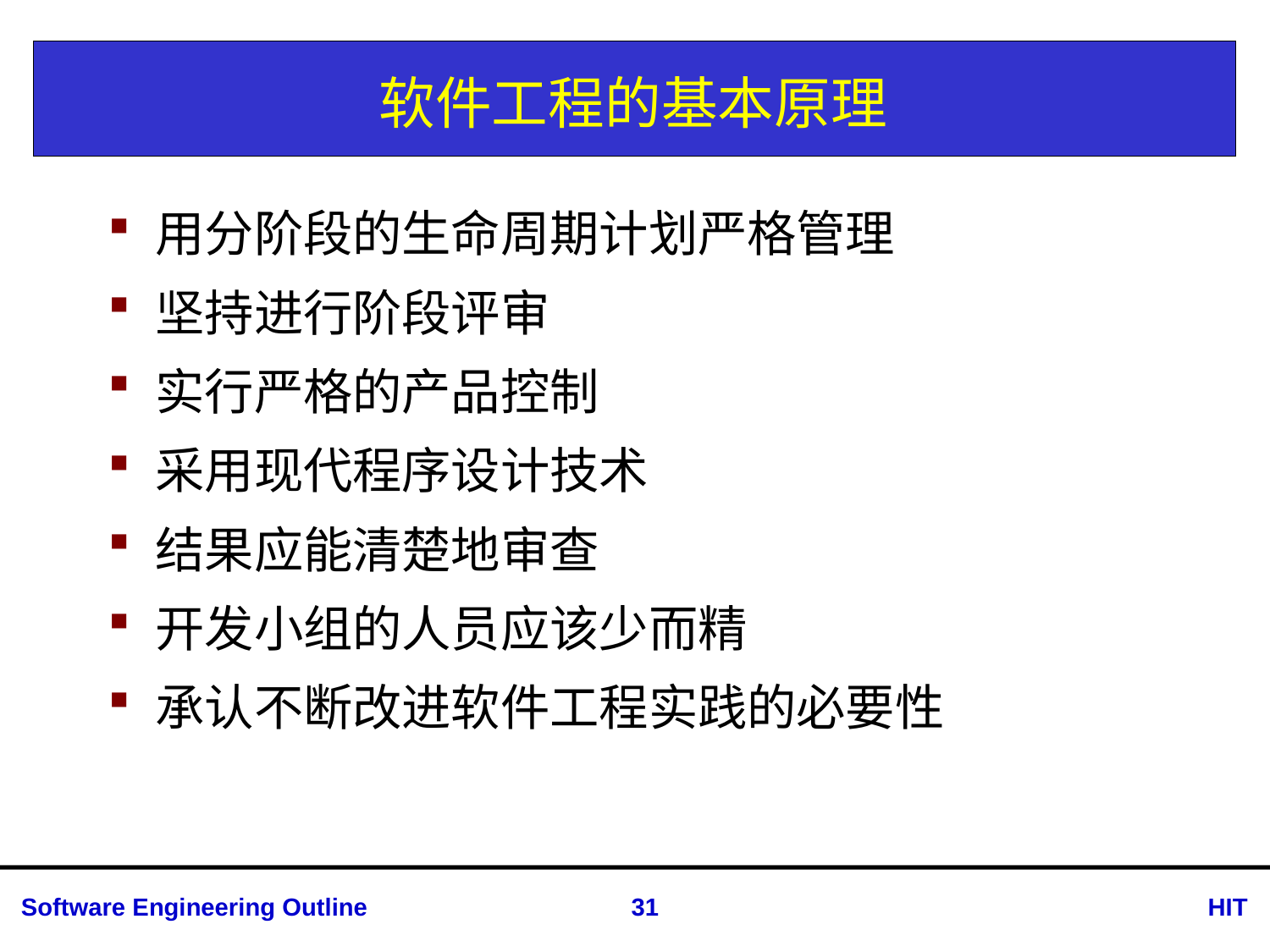

# 软件工程的基本原理
用分阶段的生命周期计划严格管理
坚持进行阶段评审
实行严格的产品控制
采用现代程序设计技术
结果应能清楚地审查
开发小组的人员应该少而精
承认不断改进软件工程实践的必要性